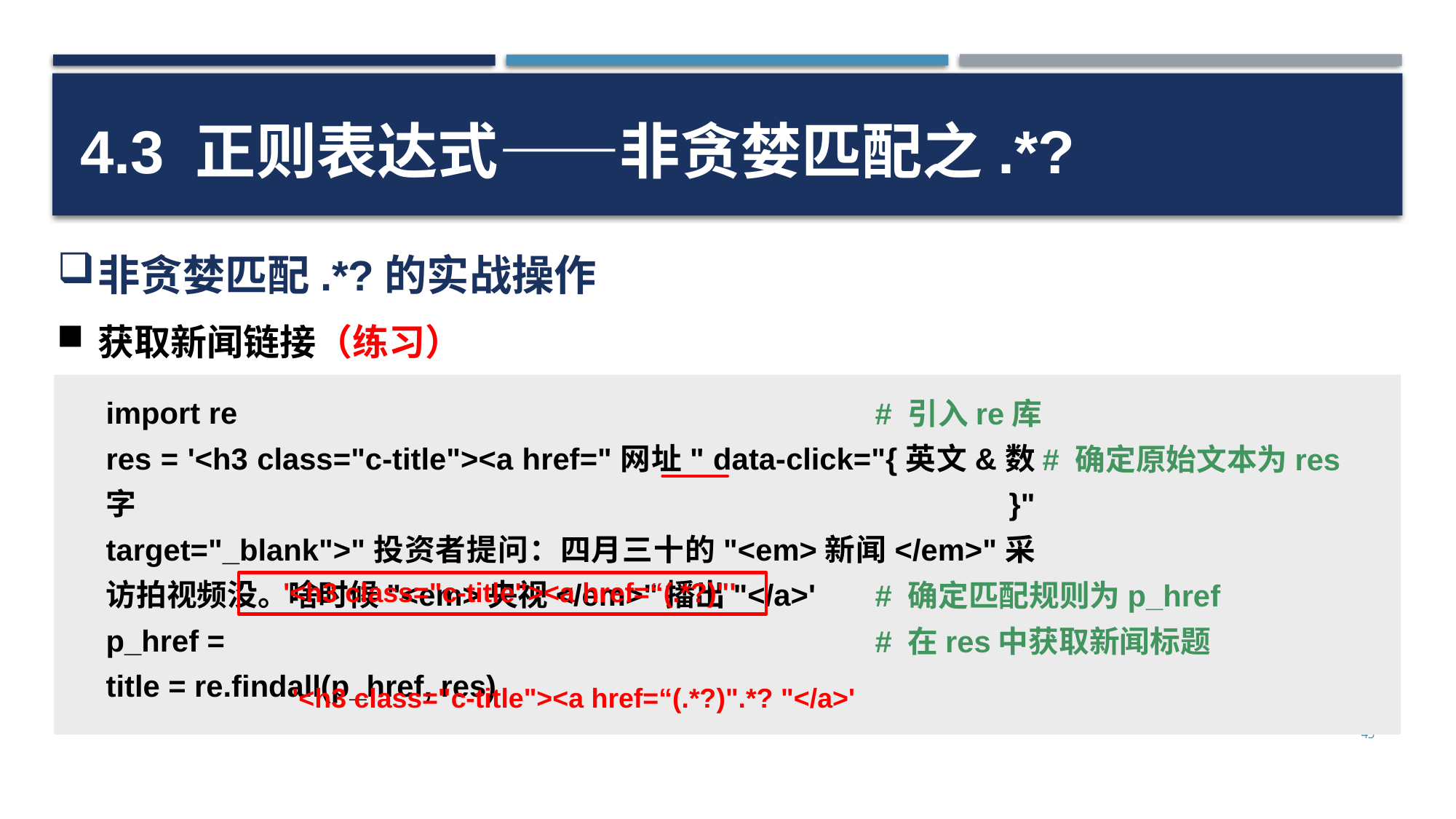

4.3 正则表达式——非贪婪匹配之.*?
非贪婪匹配.*?的实战操作
获取新闻链接（练习）

import re
res = '<h3 class="c-title"><a href="网址" data-click="{英文&数字}" target="_blank">"投资者提问：四月三十的"<em>新闻</em>"采访拍视频没。啥时候"<em>央视</em>"播出"</a>'
p_href =
title = re.findall(p_href, res)
# 引入re库
                    # 确定原始文本为res

# 确定匹配规则为p_href
# 在res中获取新闻标题
'<h3 class="c-title"><a href=“(.*?)"'

'<h3 class="c-title"><a href=“(.*?)".*? "</a>'
45